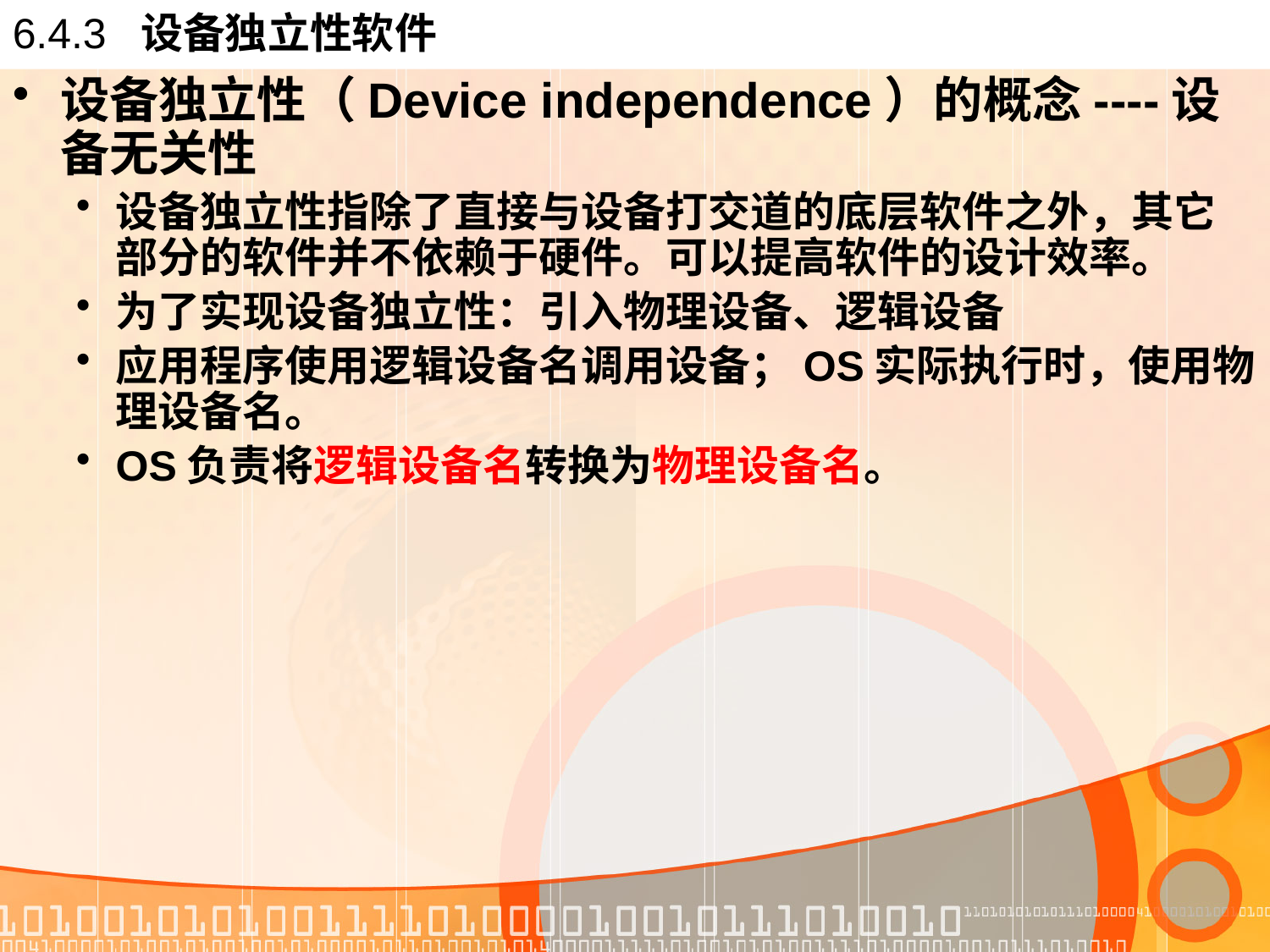

# 6.4.3  设备独立性软件
设备独立性（Device independence）的概念----设备无关性
设备独立性指除了直接与设备打交道的底层软件之外，其它部分的软件并不依赖于硬件。可以提高软件的设计效率。
为了实现设备独立性：引入物理设备、逻辑设备
应用程序使用逻辑设备名调用设备；OS实际执行时，使用物理设备名。
OS负责将逻辑设备名转换为物理设备名。